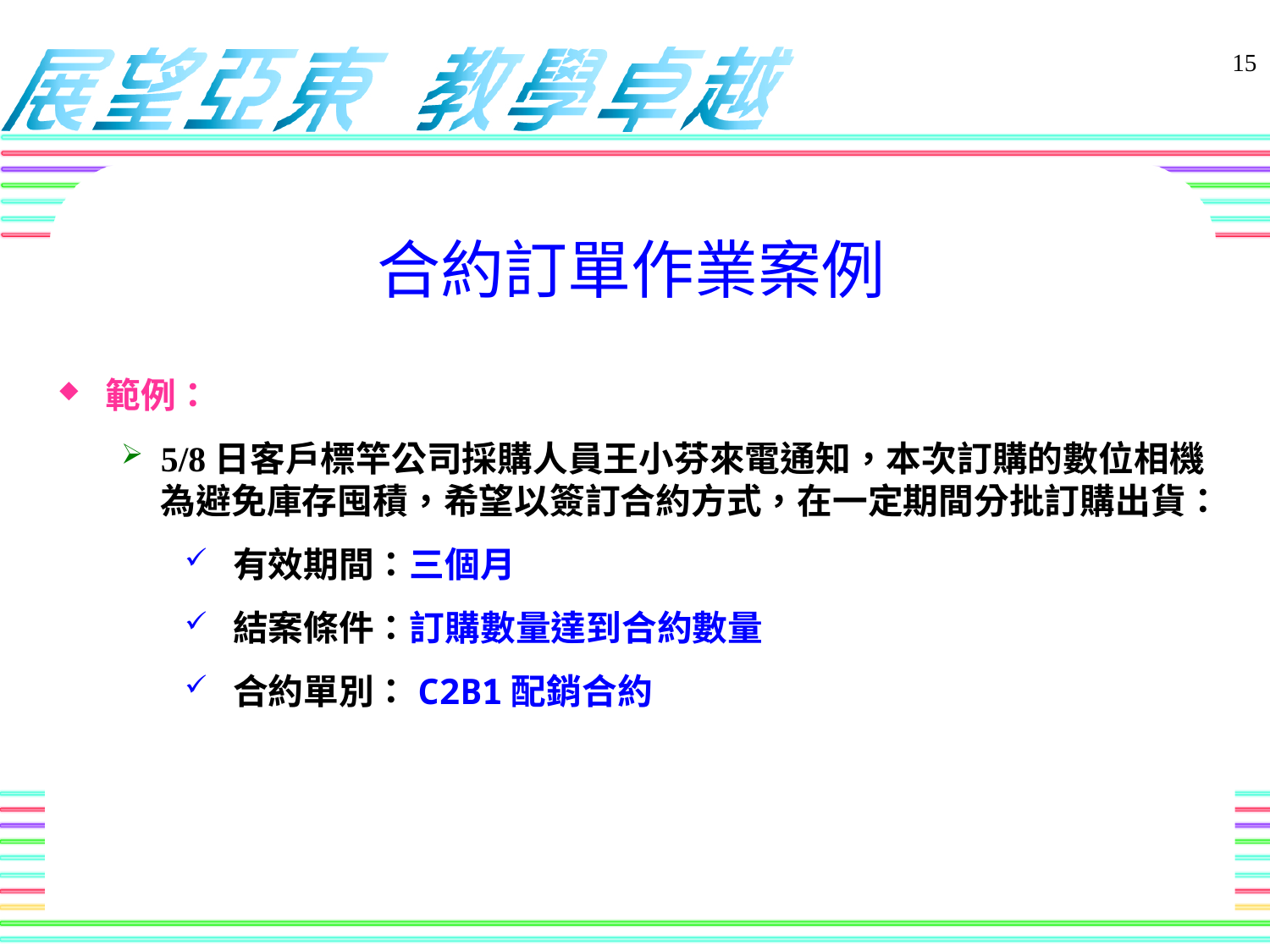

15
# 合約訂單作業案例
範例：
5/8日客戶標竿公司採購人員王小芬來電通知，本次訂購的數位相機為避免庫存囤積，希望以簽訂合約方式，在一定期間分批訂購出貨：
 有效期間：三個月
 結案條件：訂購數量達到合約數量
 合約單別：C2B1配銷合約